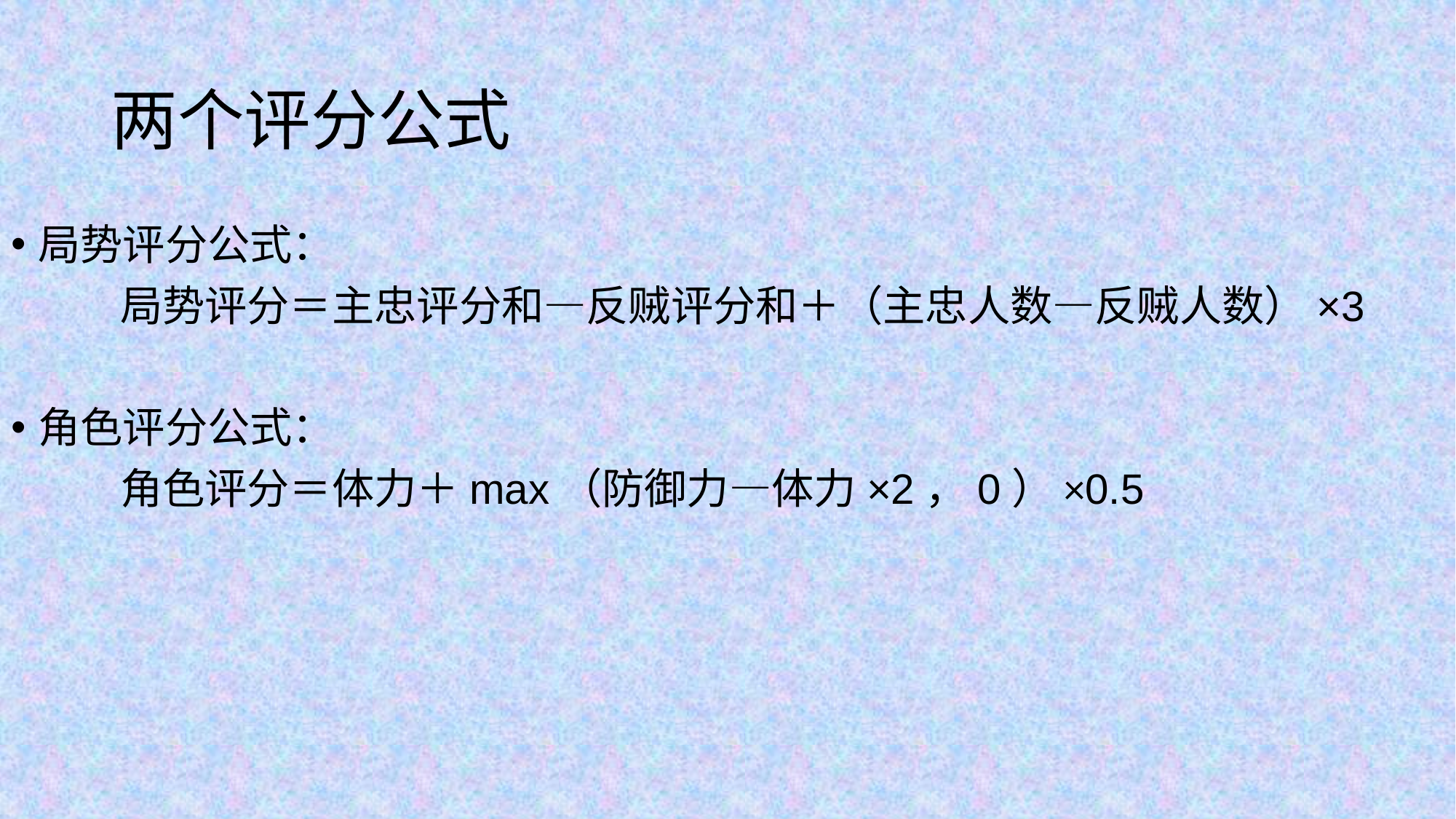

# 两个评分公式
局势评分公式：
	局势评分＝主忠评分和―反贼评分和＋（主忠人数―反贼人数）×3

角色评分公式：
	角色评分＝体力＋max（防御力―体力×2，0）×0.5